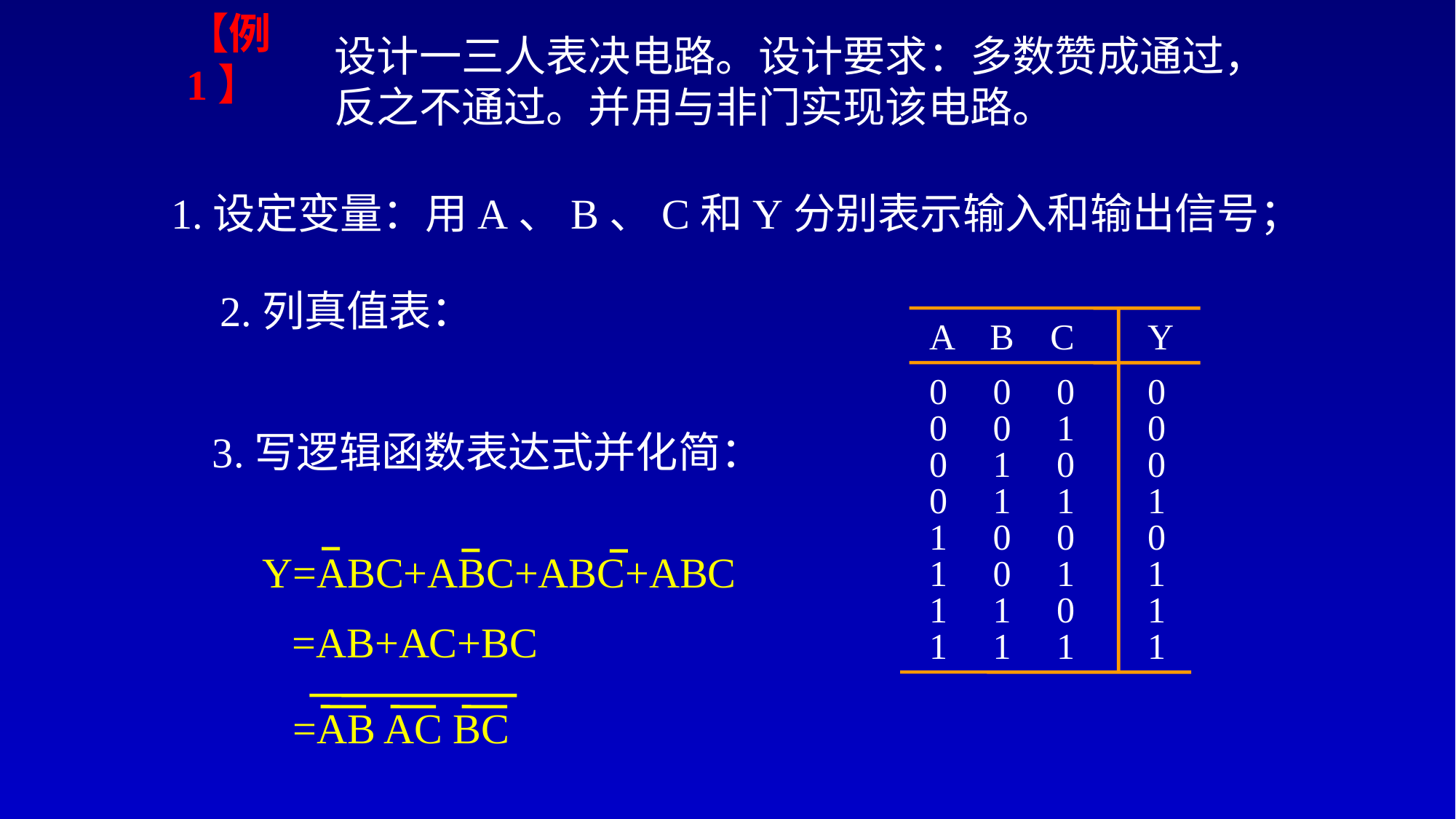

设计一三人表决电路。设计要求：多数赞成通过，反之不通过。并用与非门实现该电路。
# 【例1】
1.设定变量：用A、B、C和Y分别表示输入和输出信号；
2.列真值表：

A    B    C

Y

0     0     0
0
0     0     1
0
0     1     0
0
0     1     1
1
1     0     0
0
1     0     1
1
1     1     0
1
1     1     1
1

3.写逻辑函数表达式并化简：
Y=ABC+ABC+ABC+ABC

 =AB+AC+BC
=AB AC BC